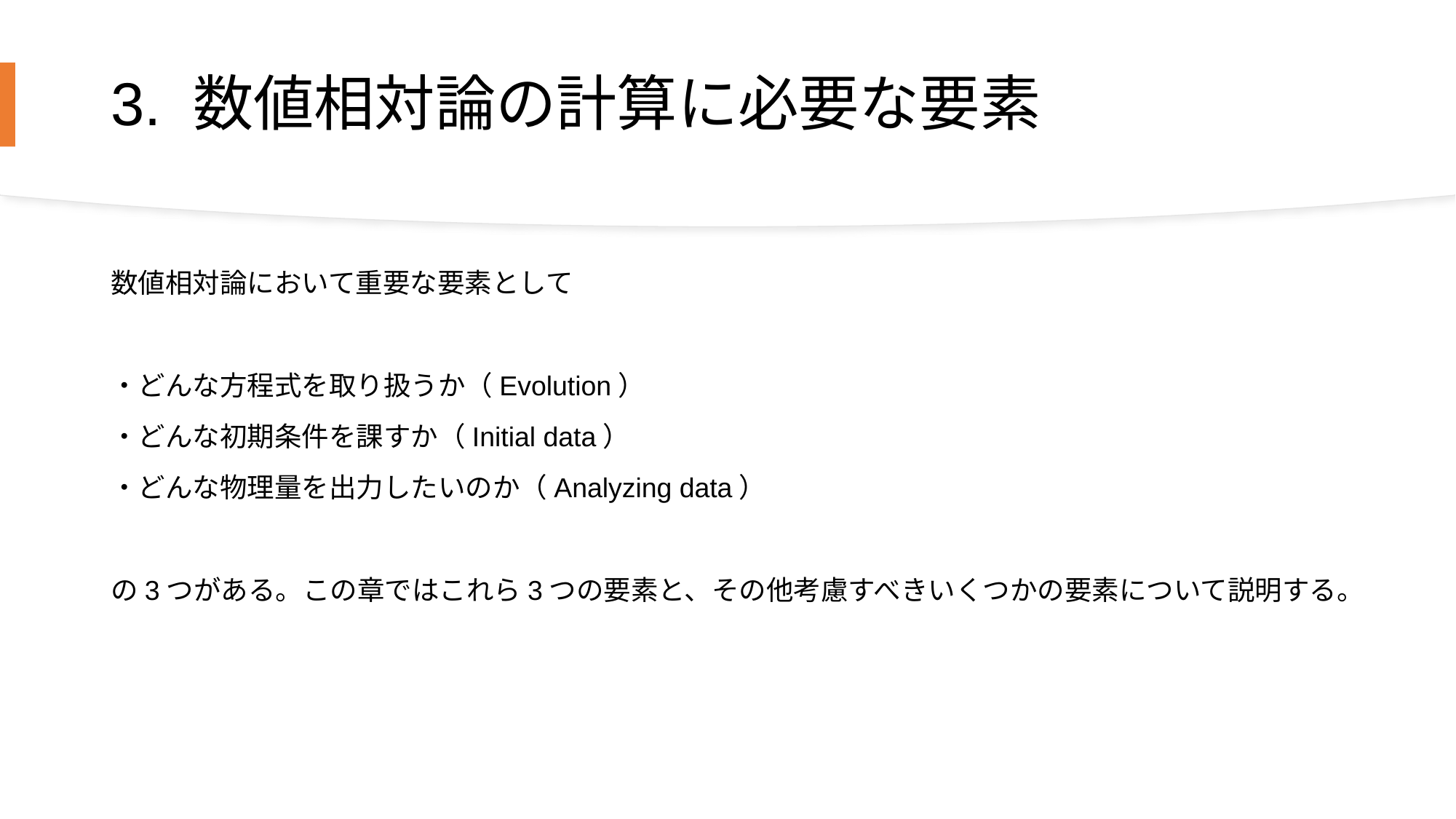

# 3. 数値相対論の計算に必要な要素

数値相対論において重要な要素として

・どんな方程式を取り扱うか（Evolution）
・どんな初期条件を課すか（Initial data）
・どんな物理量を出力したいのか（Analyzing data）

の3つがある。この章ではこれら3つの要素と、その他考慮すべきいくつかの要素について説明する。